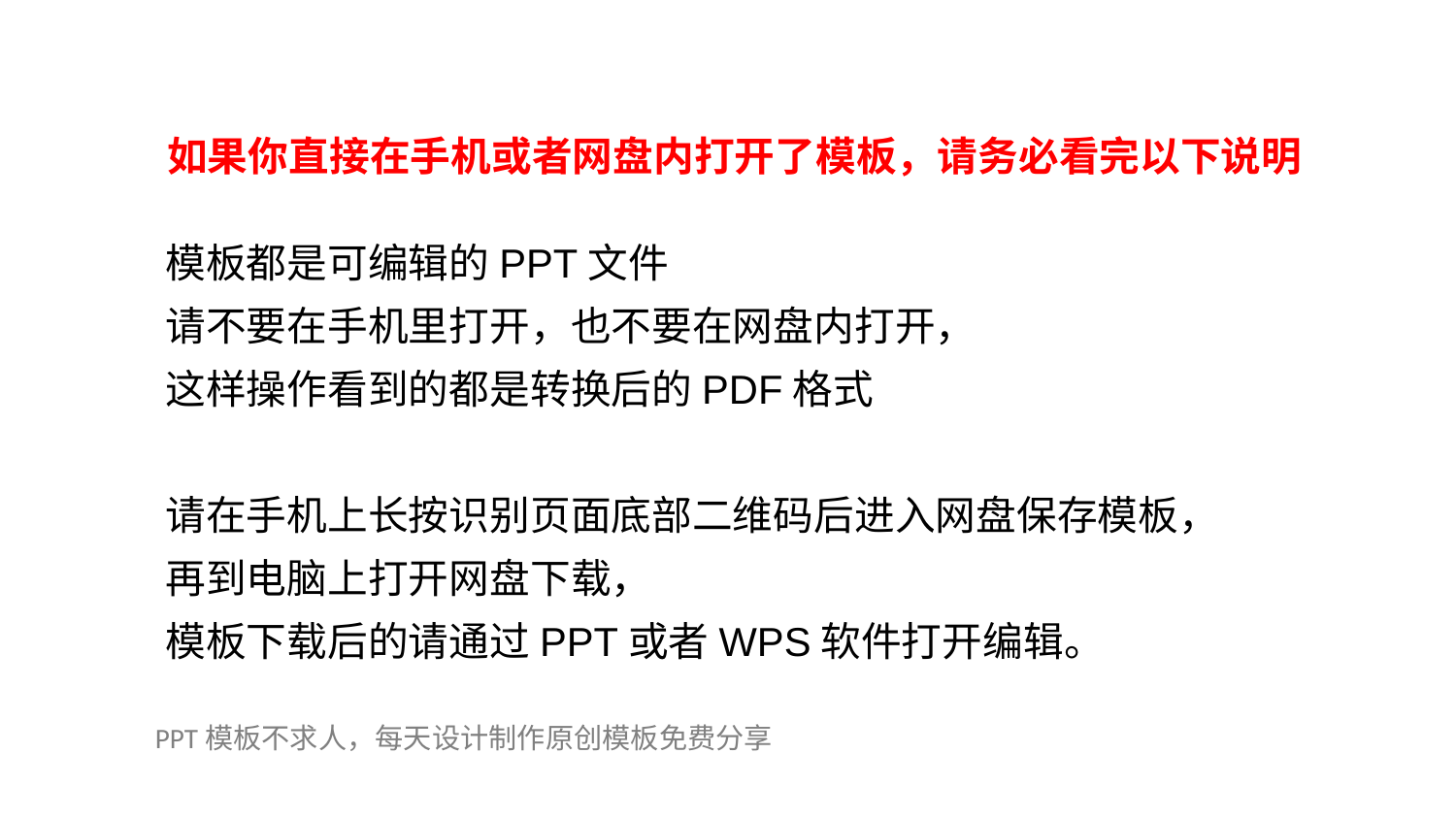

如果你直接在手机或者网盘内打开了模板，请务必看完以下说明
模板都是可编辑的PPT文件
请不要在手机里打开，也不要在网盘内打开，
这样操作看到的都是转换后的PDF格式

请在手机上长按识别页面底部二维码后进入网盘保存模板，
再到电脑上打开网盘下载，
模板下载后的请通过PPT或者WPS软件打开编辑。
PPT模板不求人，每天设计制作原创模板免费分享